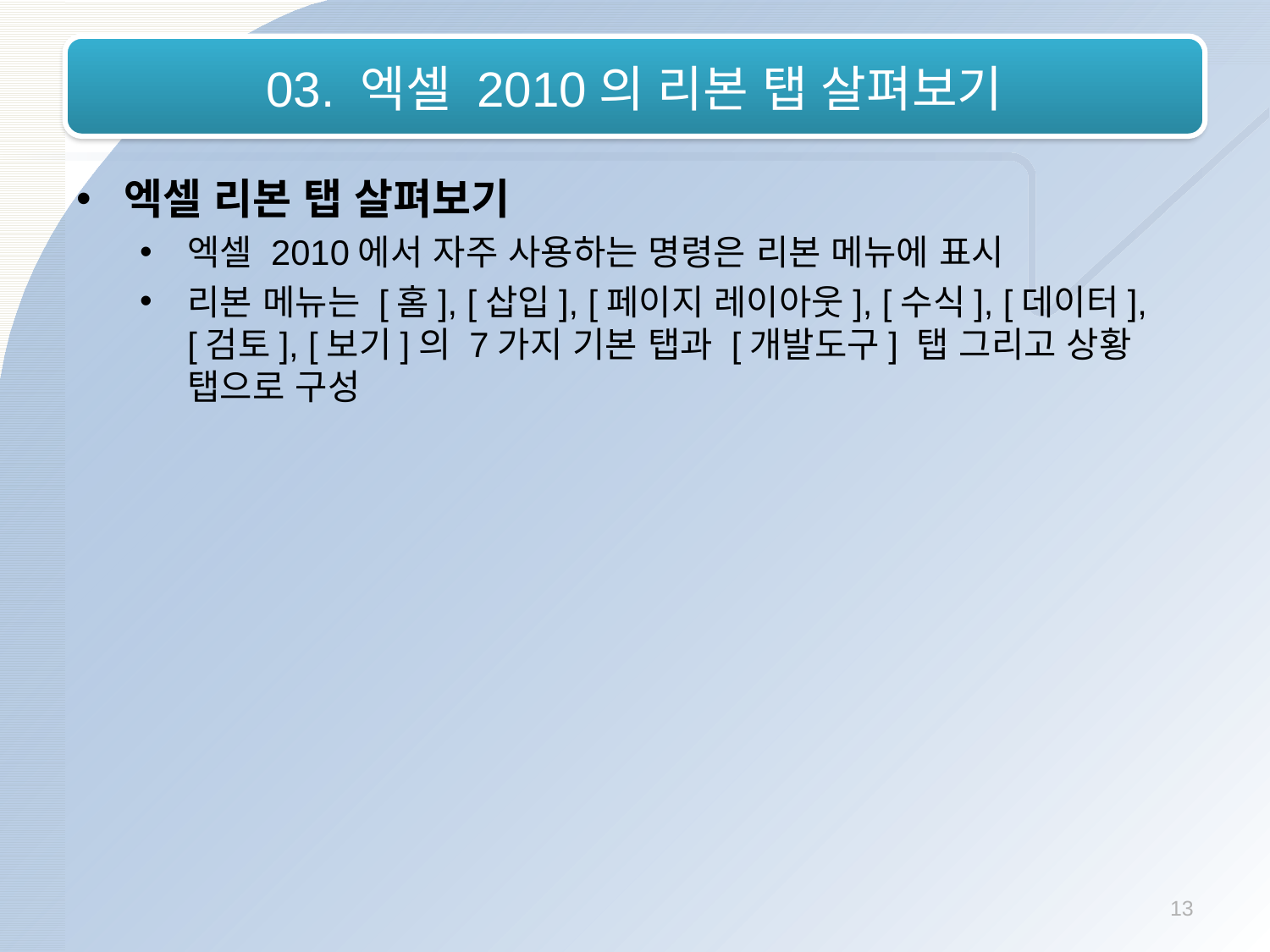

# 03. 엑셀 2010의 리본 탭 살펴보기
엑셀 리본 탭 살펴보기
엑셀 2010에서 자주 사용하는 명령은 리본 메뉴에 표시
리본 메뉴는 [홈], [삽입], [페이지 레이아웃], [수식], [데이터], [검토], [보기]의 7가지 기본 탭과 [개발도구] 탭 그리고 상황 탭으로 구성

13